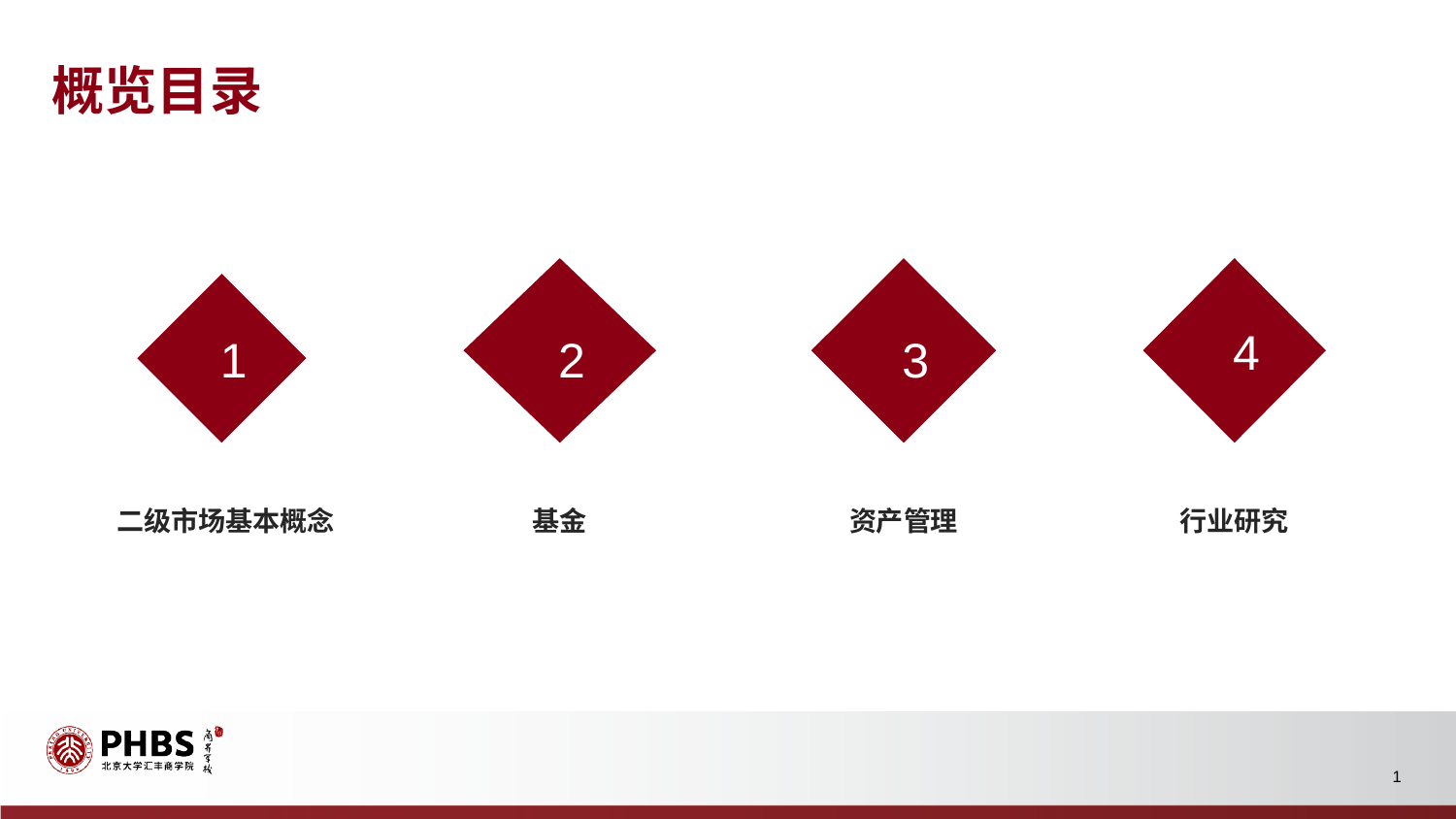

概览目录

4
1
2
3
二级市场基本概念
基金
资产管理
行业研究
1